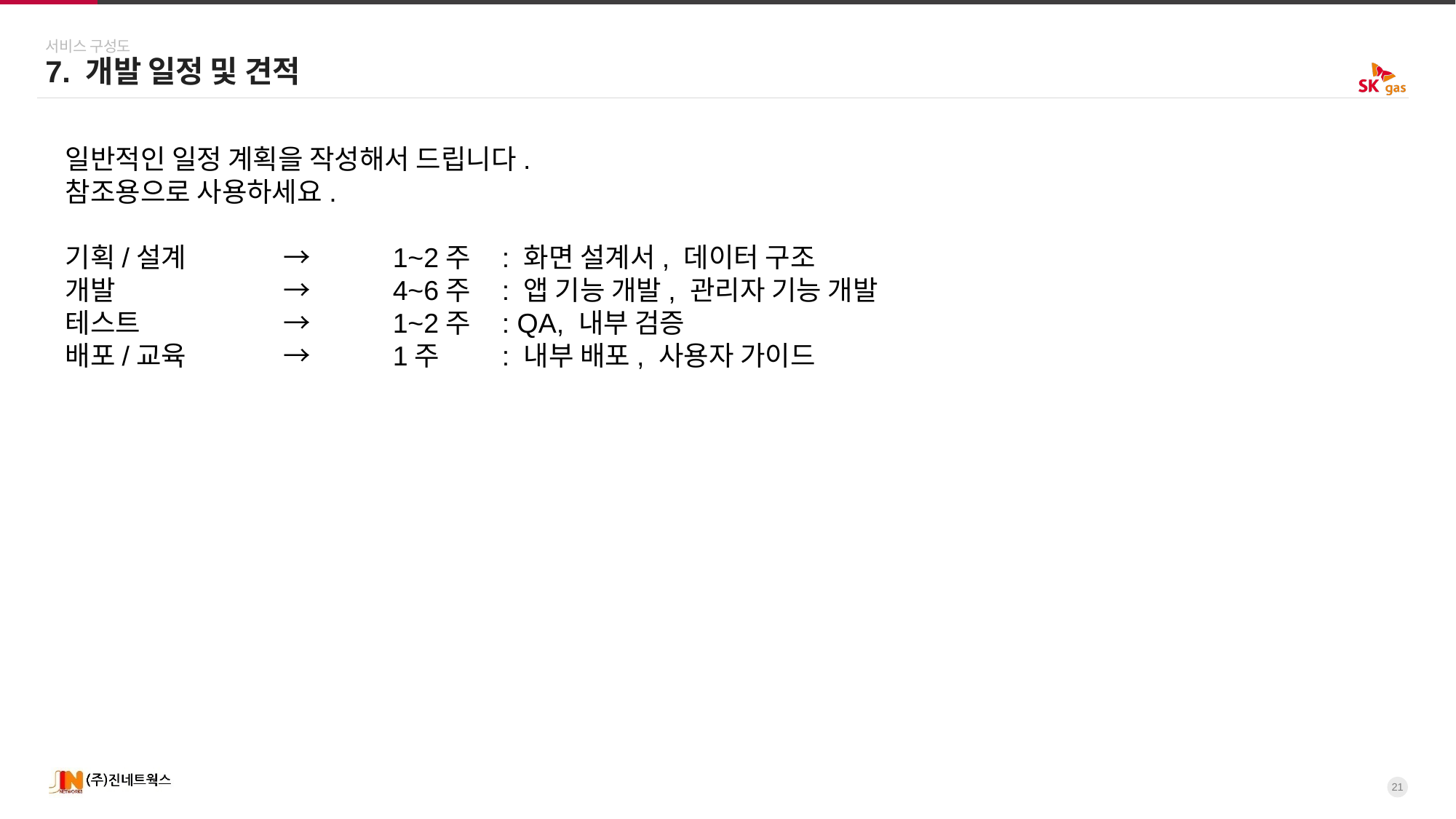

서비스 구성도
7. 개발 일정 및 견적
일반적인 일정 계획을 작성해서 드립니다.
참조용으로 사용하세요.

기획/설계	→ 	1~2주	: 화면 설계서, 데이터 구조
개발		→	4~6주	: 앱 기능 개발, 관리자 기능 개발
테스트		→	1~2주	: QA, 내부 검증
배포/교육	→	1주	: 내부 배포, 사용자 가이드